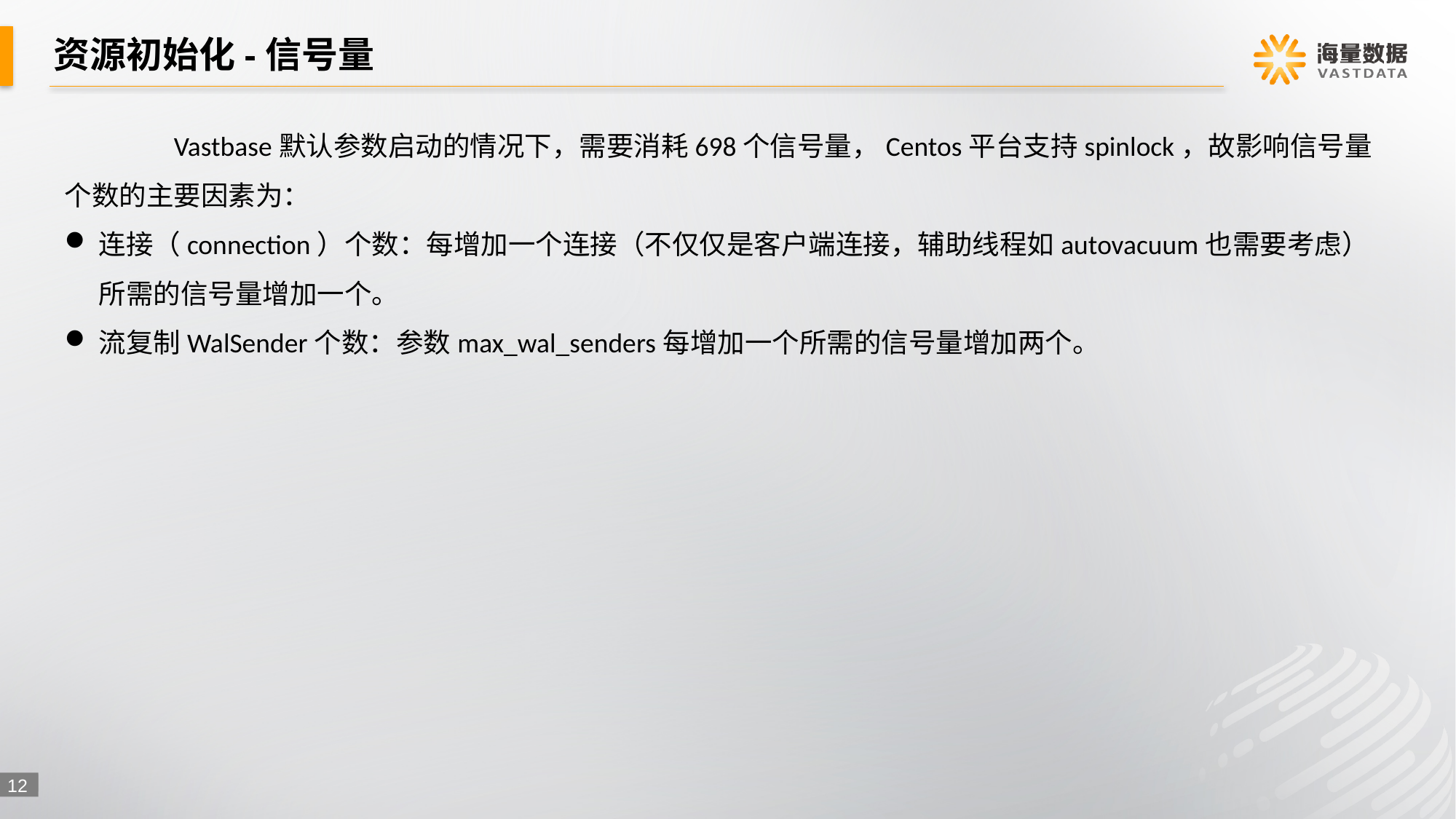

# 资源初始化-信号量
	Vastbase默认参数启动的情况下，需要消耗698个信号量，Centos平台支持spinlock，故影响信号量个数的主要因素为：
连接（connection）个数：每增加一个连接（不仅仅是客户端连接，辅助线程如autovacuum也需要考虑）所需的信号量增加一个。
流复制WalSender个数：参数max_wal_senders每增加一个所需的信号量增加两个。